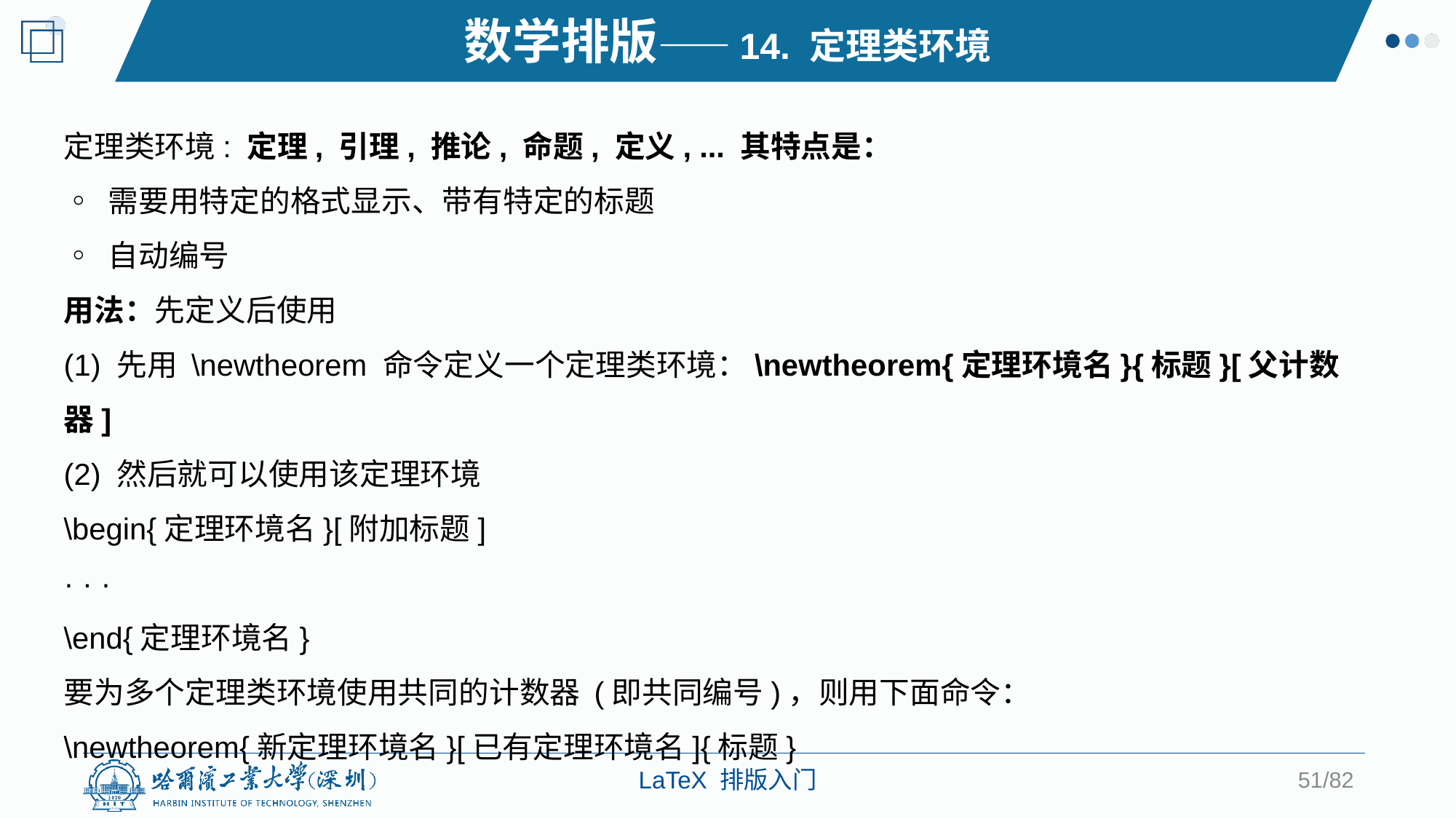

数学排版——14. 定理类环境
定理类环境: 定理, 引理, 推论, 命题, 定义, ... 其特点是：
◦ 需要用特定的格式显示、带有特定的标题
◦ 自动编号
用法：先定义后使用
(1) 先用 \newtheorem 命令定义一个定理类环境：\newtheorem{定理环境名}{标题}[父计数器]
(2) 然后就可以使用该定理环境
\begin{定理环境名}[附加标题]
· · ·
\end{定理环境名}
要为多个定理类环境使用共同的计数器 (即共同编号)，则用下面命令：
\newtheorem{新定理环境名}[已有定理环境名]{标题}
51/82